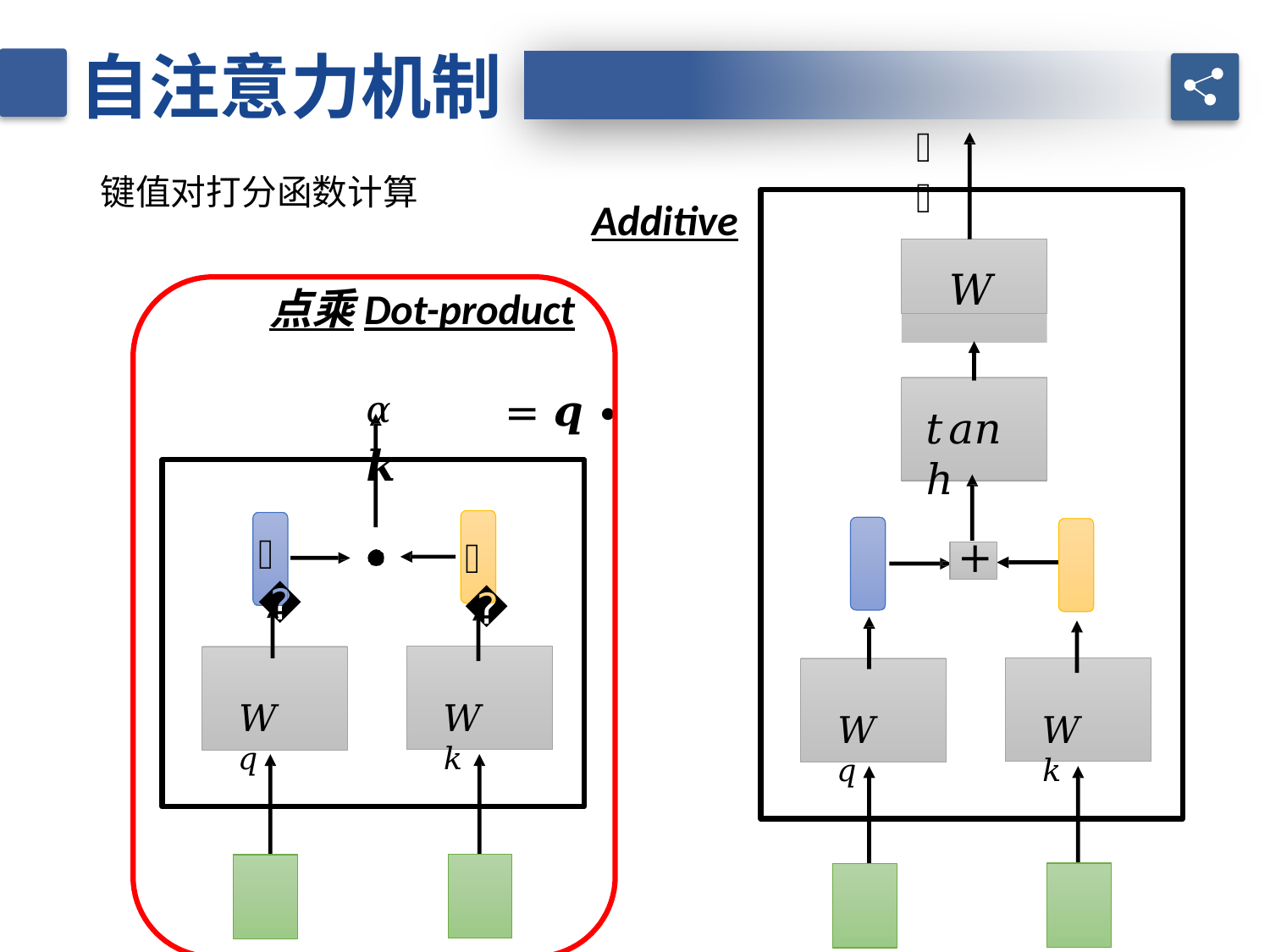

自注意力机制

𝛼

键值对打分函数计算

Additive

𝑊
点乘Dot-product
𝛼	= 𝒒 ∙ 𝒌

𝑡𝑎𝑛ℎ

𝒒
𝒌

+

𝑊𝑞
𝑊𝑘

𝑊𝑞
𝑊𝑘